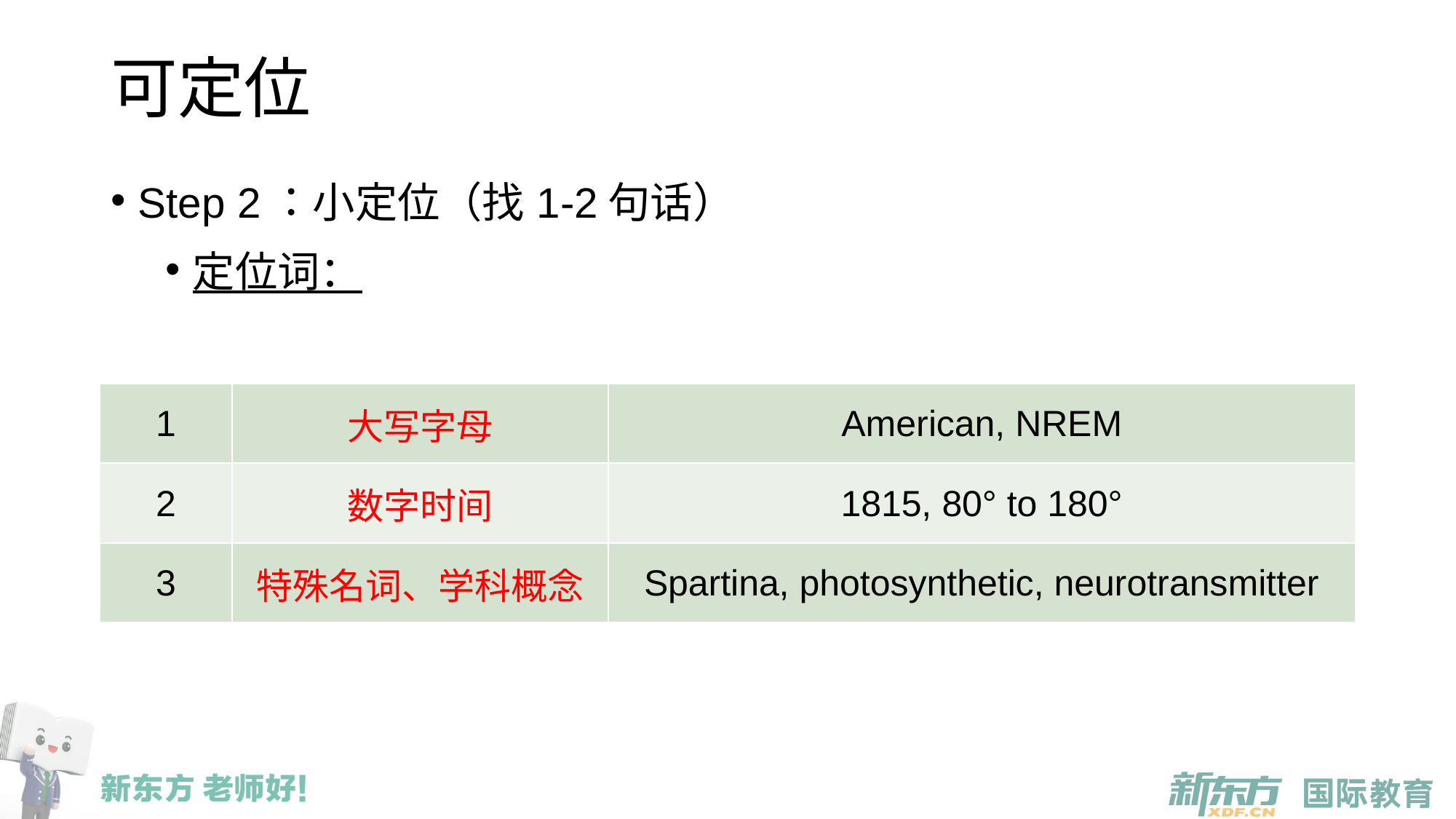

# 可定位
Step 2：小定位（找1-2句话）
定位词：
| 1 | 大写字母 | American, NREM |
| --- | --- | --- |
| 2 | 数字时间 | 1815, 80° to 180° |
| 3 | 特殊名词、学科概念 | Spartina, photosynthetic, neurotransmitter |